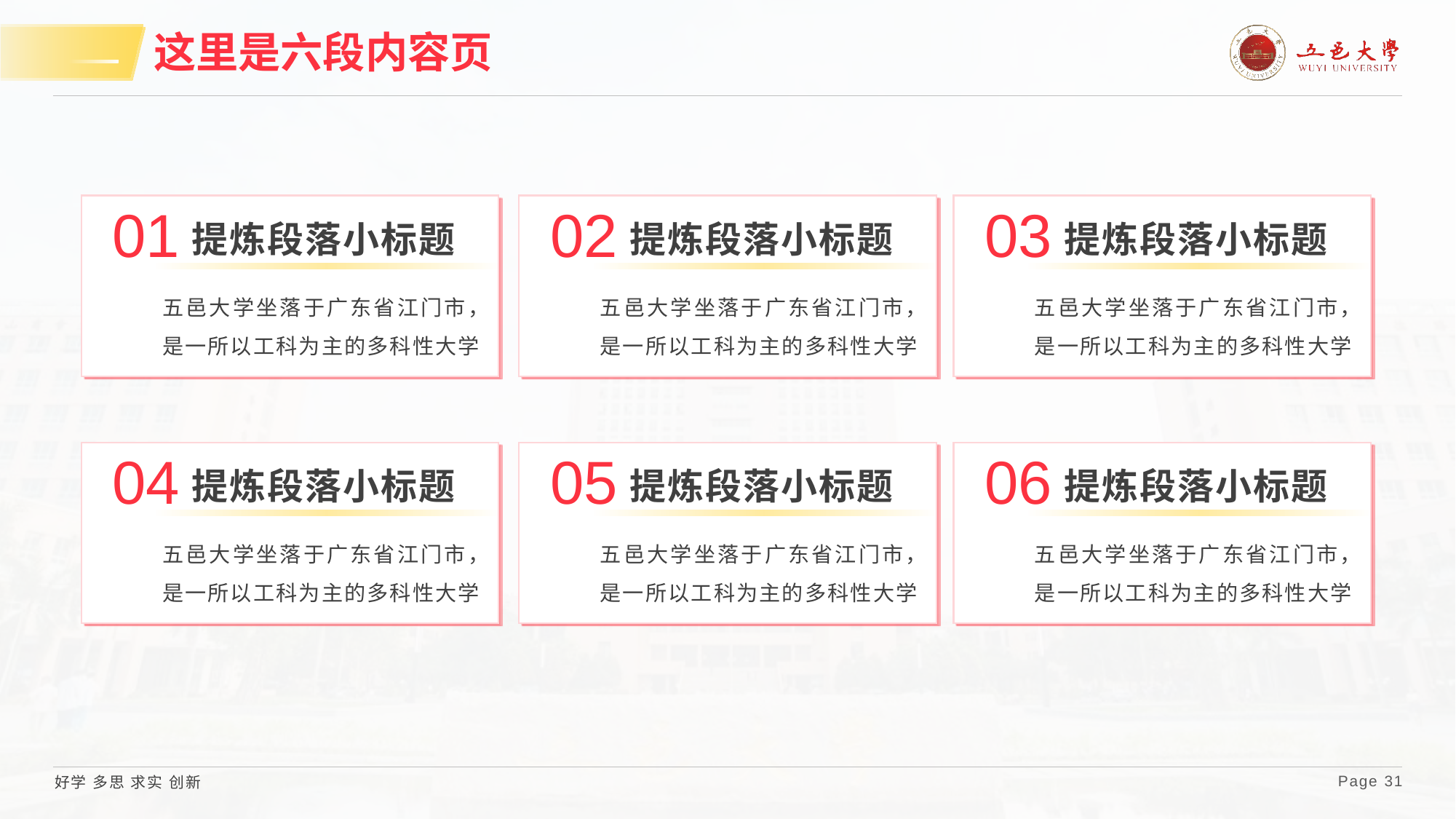

# 这里是六段内容页

01
02
03
提炼段落小标题
提炼段落小标题
提炼段落小标题

五邑大学坐落于广东省江门市，是一所以工科为主的多科性大学
五邑大学坐落于广东省江门市，是一所以工科为主的多科性大学
五邑大学坐落于广东省江门市，是一所以工科为主的多科性大学

04
05
06
提炼段落小标题
提炼段落小标题
提炼段落小标题

五邑大学坐落于广东省江门市，是一所以工科为主的多科性大学
五邑大学坐落于广东省江门市，是一所以工科为主的多科性大学
五邑大学坐落于广东省江门市，是一所以工科为主的多科性大学